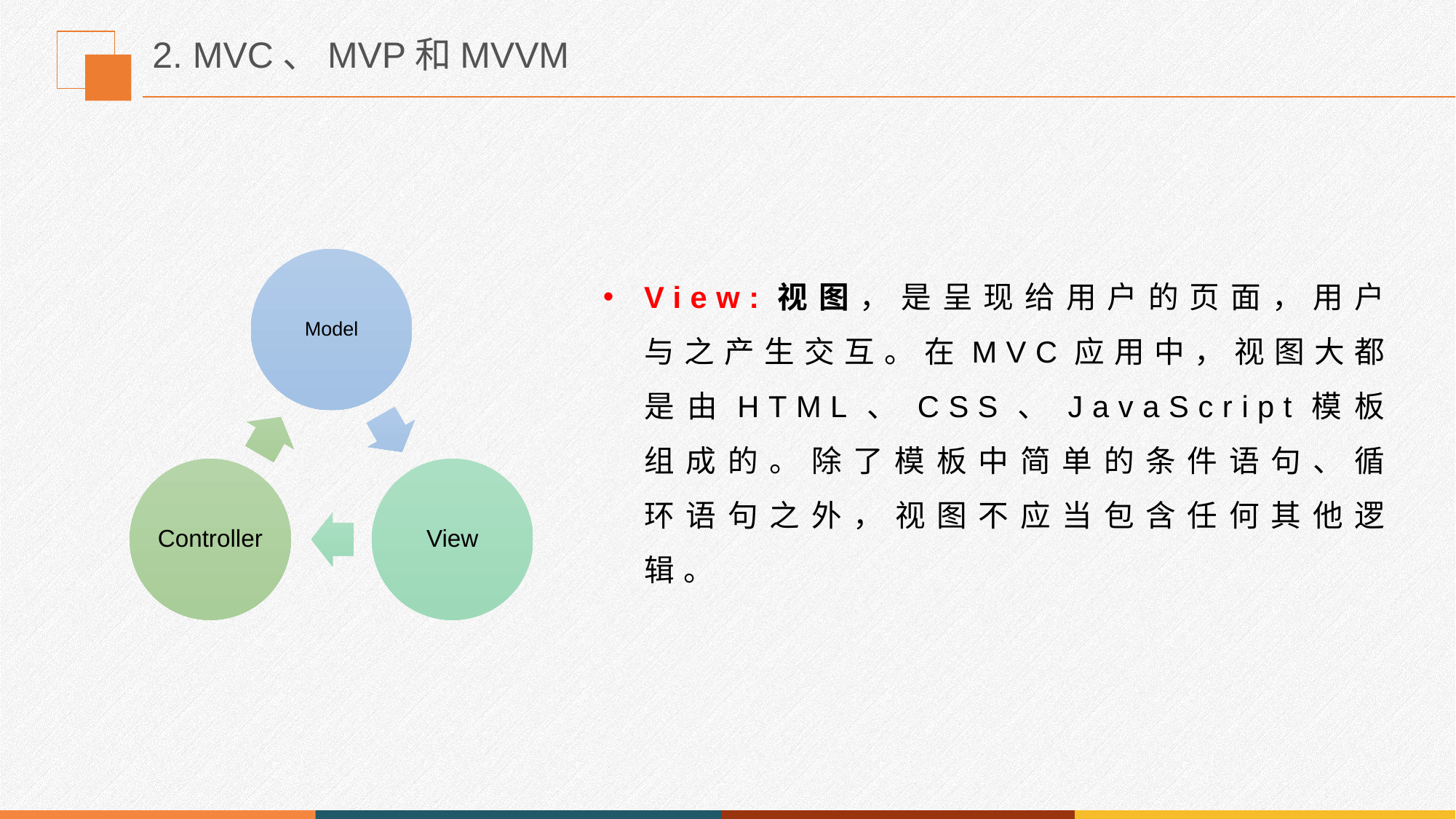

# 2. MVC、MVP和MVVM
Model

View

Controller

View:视图，是呈现给用户的页面，用户与之产生交互。在MVC应用中，视图大都是由HTML、CSS、JavaScript模板组成的。除了模板中简单的条件语句、循环语句之外，视图不应当包含任何其他逻辑。